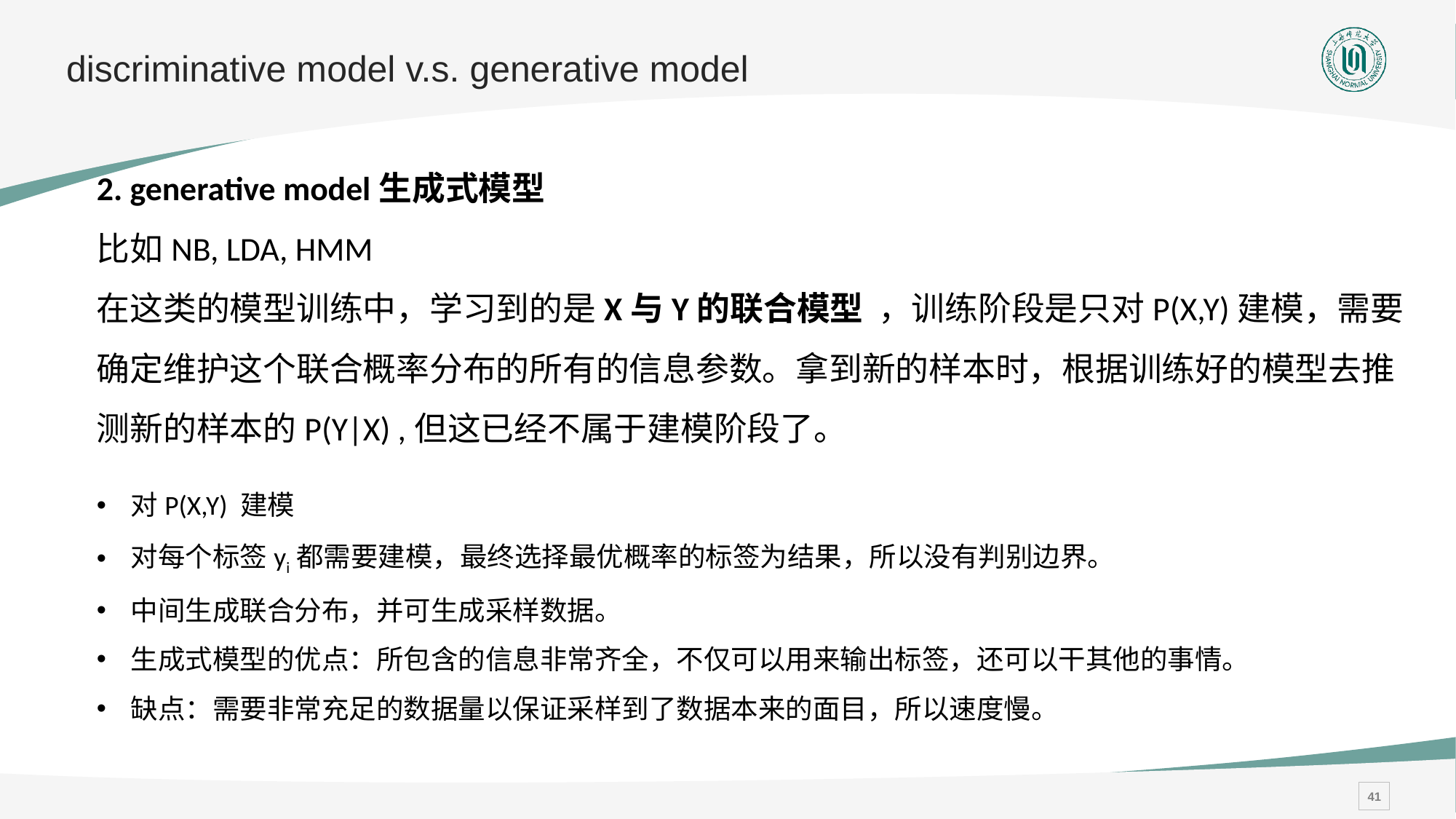

# discriminative model v.s. generative model
2. generative model生成式模型
比如NB, LDA, HMM
在这类的模型训练中，学习到的是X与Y的联合模型  ，训练阶段是只对P(X,Y)建模，需要确定维护这个联合概率分布的所有的信息参数。拿到新的样本时，根据训练好的模型去推测新的样本的P(Y|X) ,但这已经不属于建模阶段了。
对P(X,Y) 建模
对每个标签yi都需要建模，最终选择最优概率的标签为结果，所以没有判别边界。
中间生成联合分布，并可生成采样数据。
生成式模型的优点：所包含的信息非常齐全，不仅可以用来输出标签，还可以干其他的事情。
缺点：需要非常充足的数据量以保证采样到了数据本来的面目，所以速度慢。